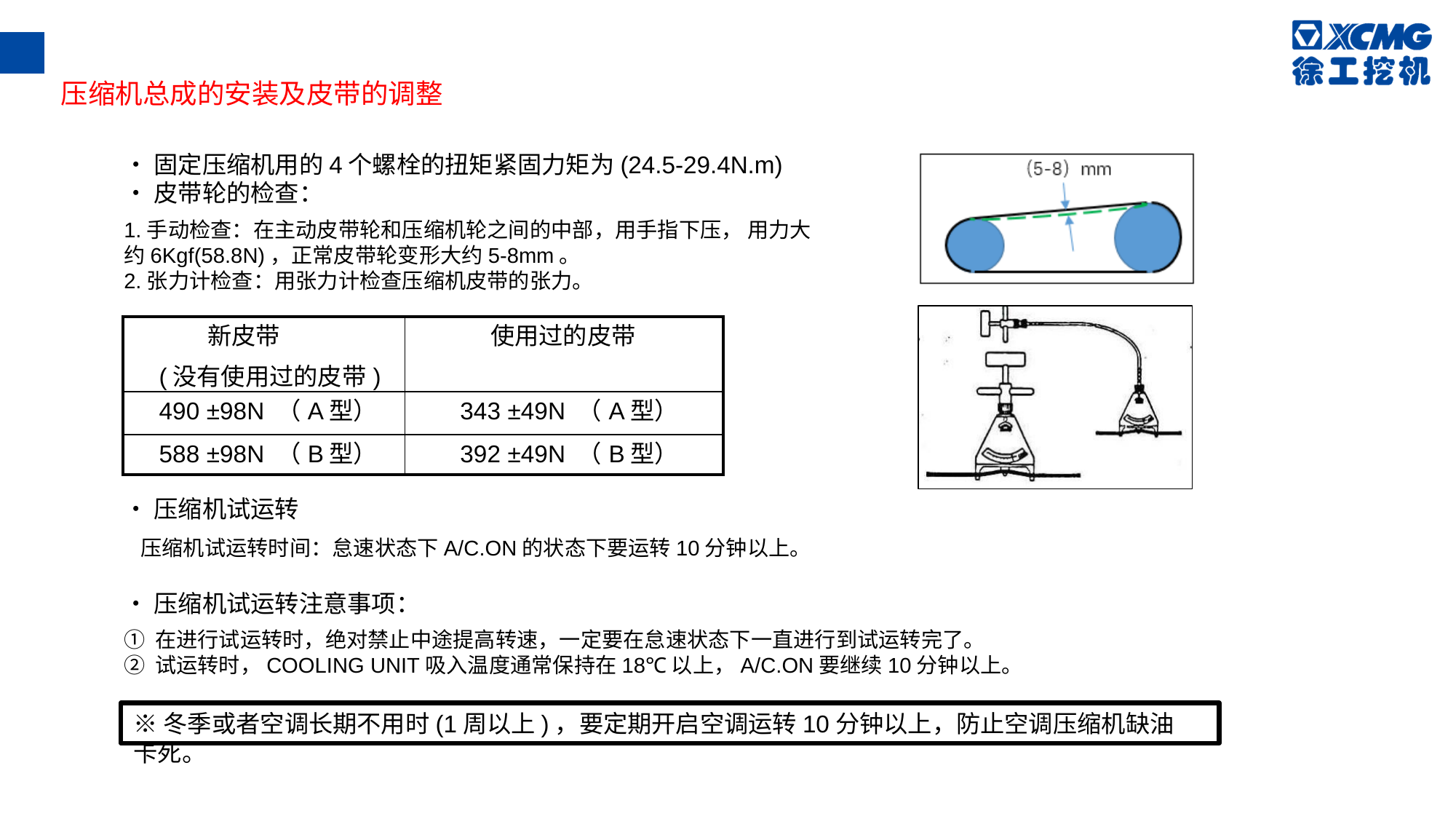

压缩机总成的安装及皮带的调整
•固定压缩机用的4个螺栓的扭矩紧固力矩为(24.5-29.4N.m)
•皮带轮的检查：
1.手动检查：在主动皮带轮和压缩机轮之间的中部，用手指下压， 用力大约6Kgf(58.8N)，正常皮带轮变形大约5-8mm。
2.张力计检查：用张力计检查压缩机皮带的张力。

| 新皮带 (没有使用过的皮带) | 使用过的皮带 |
| --- | --- |
| 490 ±98N （A型） | 343 ±49N （A型） |
| 588 ±98N （B型） | 392 ±49N （B型） |
•压缩机试运转
  压缩机试运转时间：怠速状态下A/C.ON的状态下要运转10分钟以上。
•压缩机试运转注意事项：
① 在进行试运转时，绝对禁止中途提高转速，一定要在怠速状态下一直进行到试运转完了。
② 试运转时，COOLING UNIT吸入温度通常保持在18℃以上，A/C.ON要继续10分钟以上。

※冬季或者空调长期不用时(1周以上)，要定期开启空调运转10分钟以上，防止空调压缩机缺油卡死。